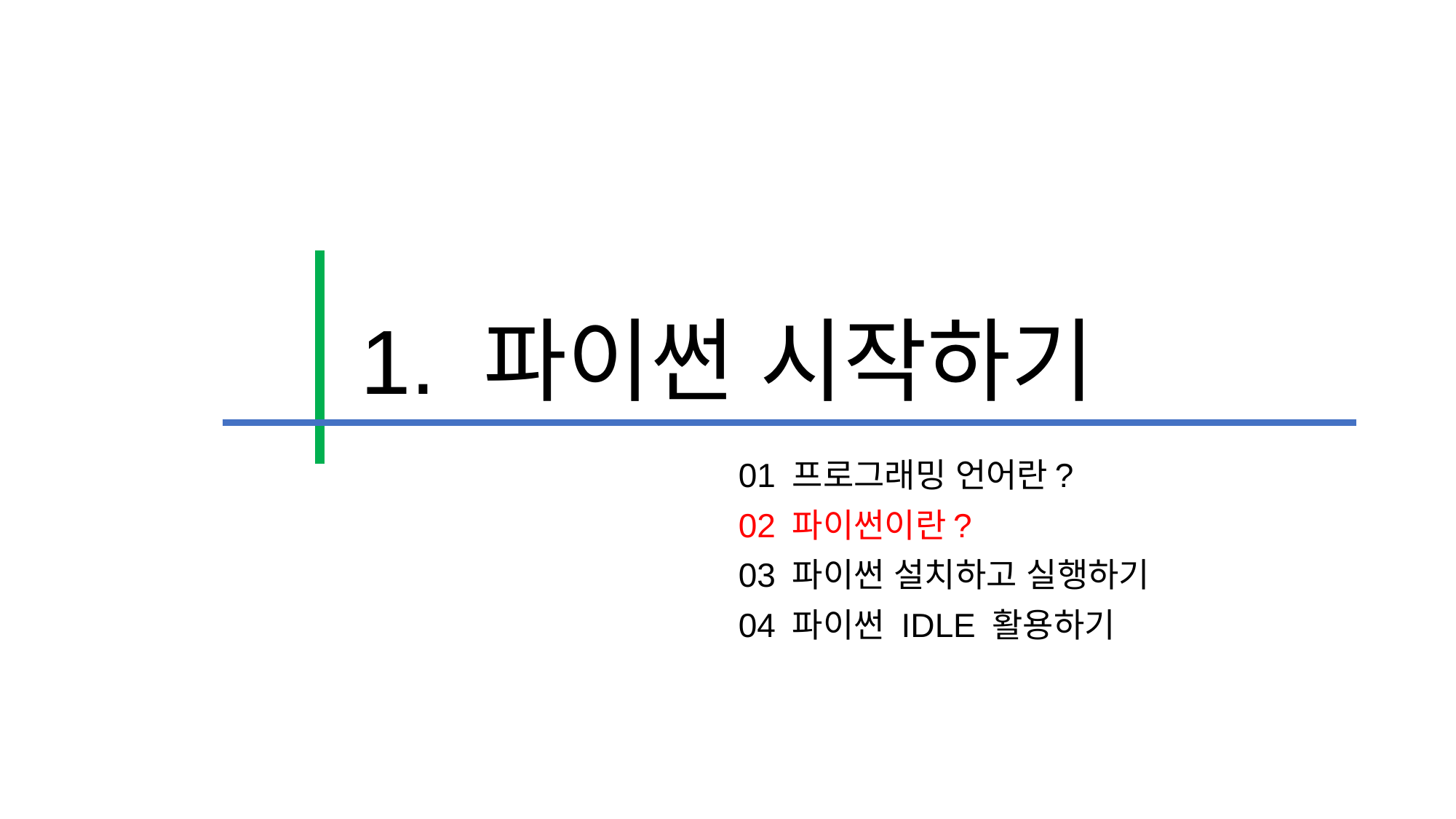

# 1. 파이썬 시작하기
01 프로그래밍 언어란?
02 파이썬이란?
03 파이썬 설치하고 실행하기
04 파이썬 IDLE 활용하기